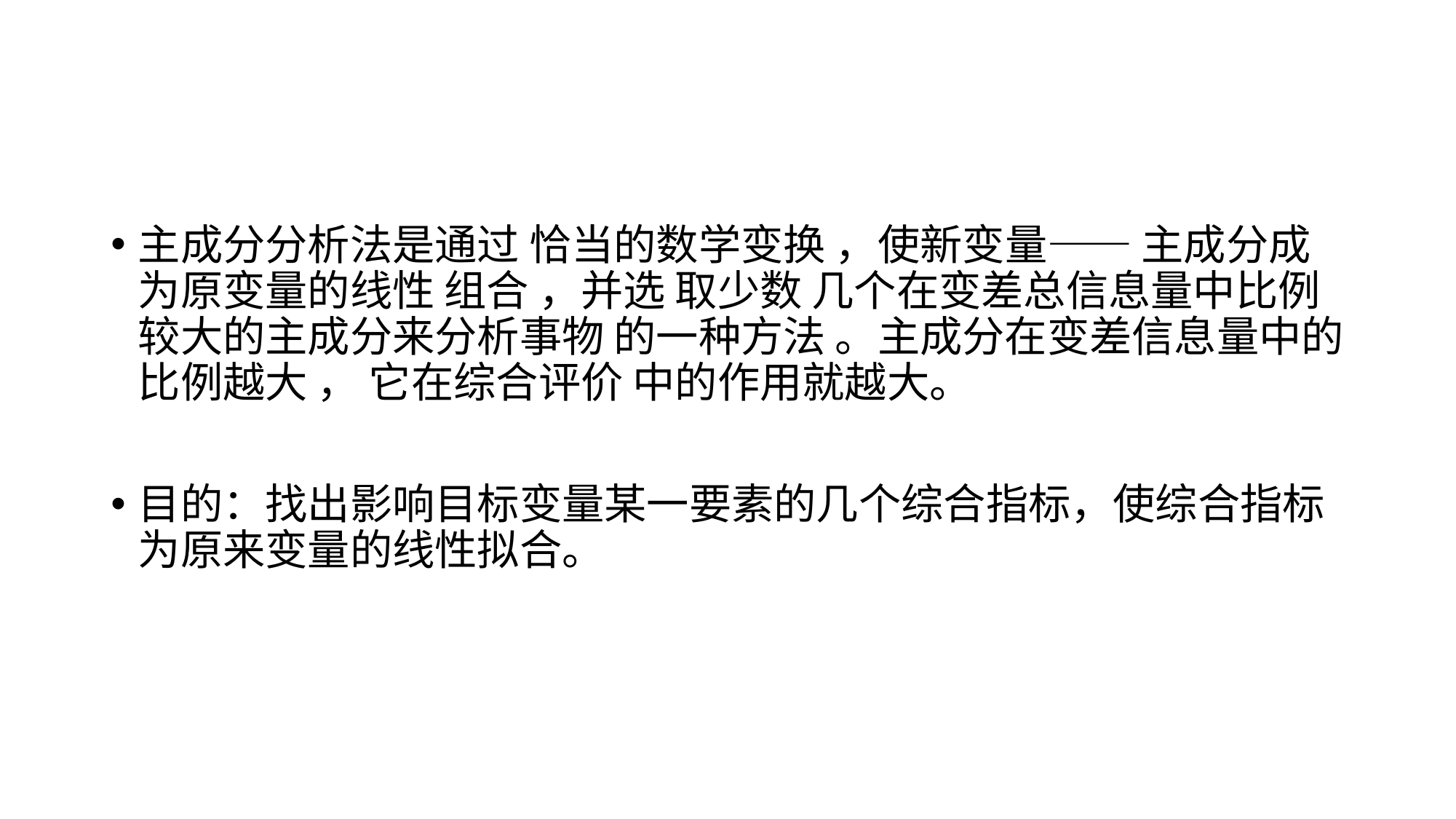

#
主成分分析法是通过 恰当的数学变换 ，使新变量—— 主成分成为原变量的线性 组合 ，并选 取少数 几个在变差总信息量中比例较大的主成分来分析事物 的一种方法 。主成分在变差信息量中的比例越大 ， 它在综合评价 中的作用就越大。

目的：找出影响目标变量某一要素的几个综合指标，使综合指标为原来变量的线性拟合。